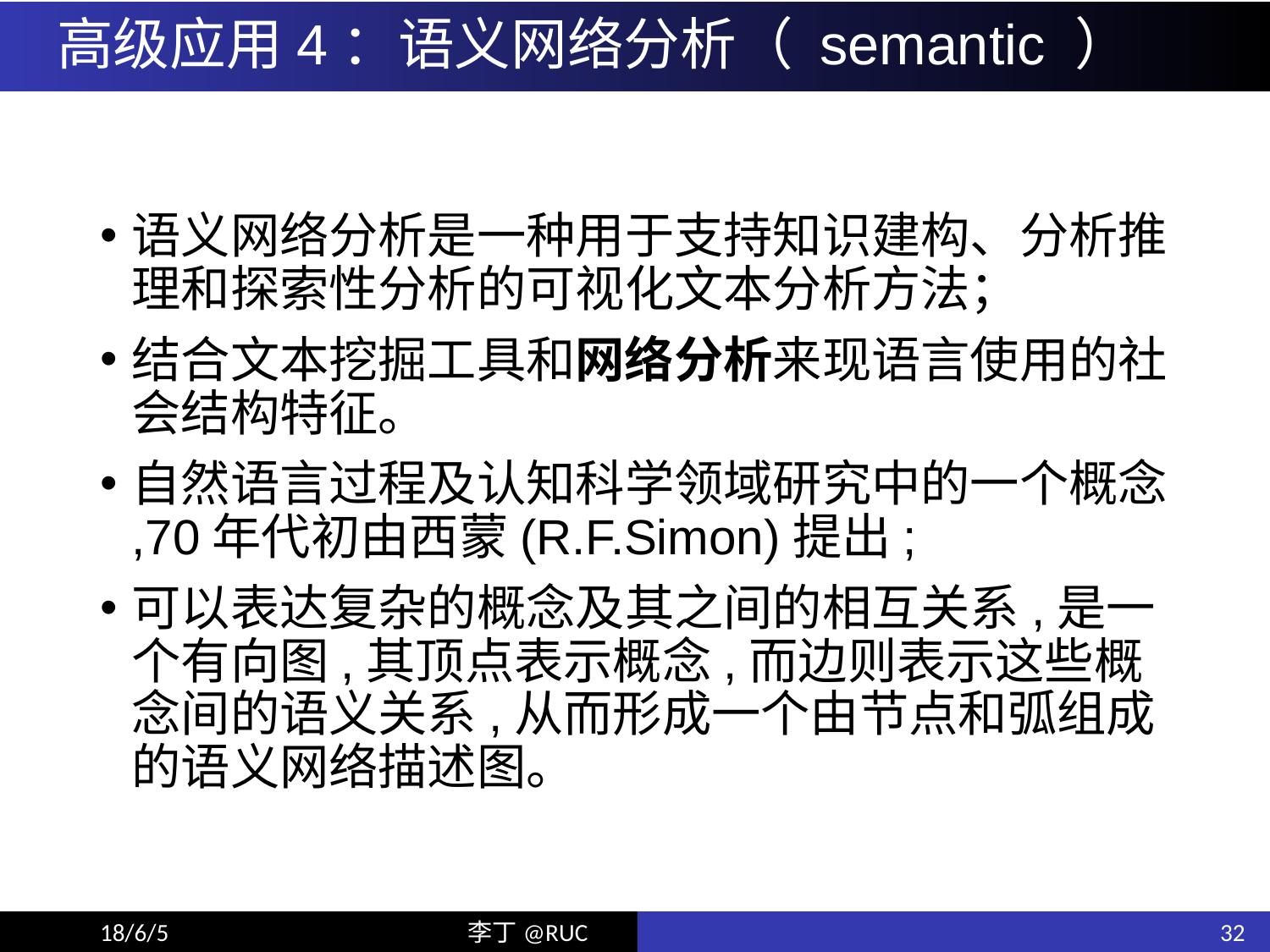

# 高级应用4：语义网络分析（ semantic ）
语义网络分析是一种用于支持知识建构、分析推 理和探索性分析的可视化文本分析方法；
结合文本挖掘工具和网络分析来现语言使用的社会结构特征。
自然语言过程及认知科学领域研究中的一个概念 ,70年代初由西蒙(R.F.Simon)提出;
可以表达复杂的概念及其之间的相互关系,是一 个有向图,其顶点表示概念,而边则表示这些概 念间的语义关系,从而形成一个由节点和弧组成的语义网络描述图。
32
18/6/5
李丁@RUC